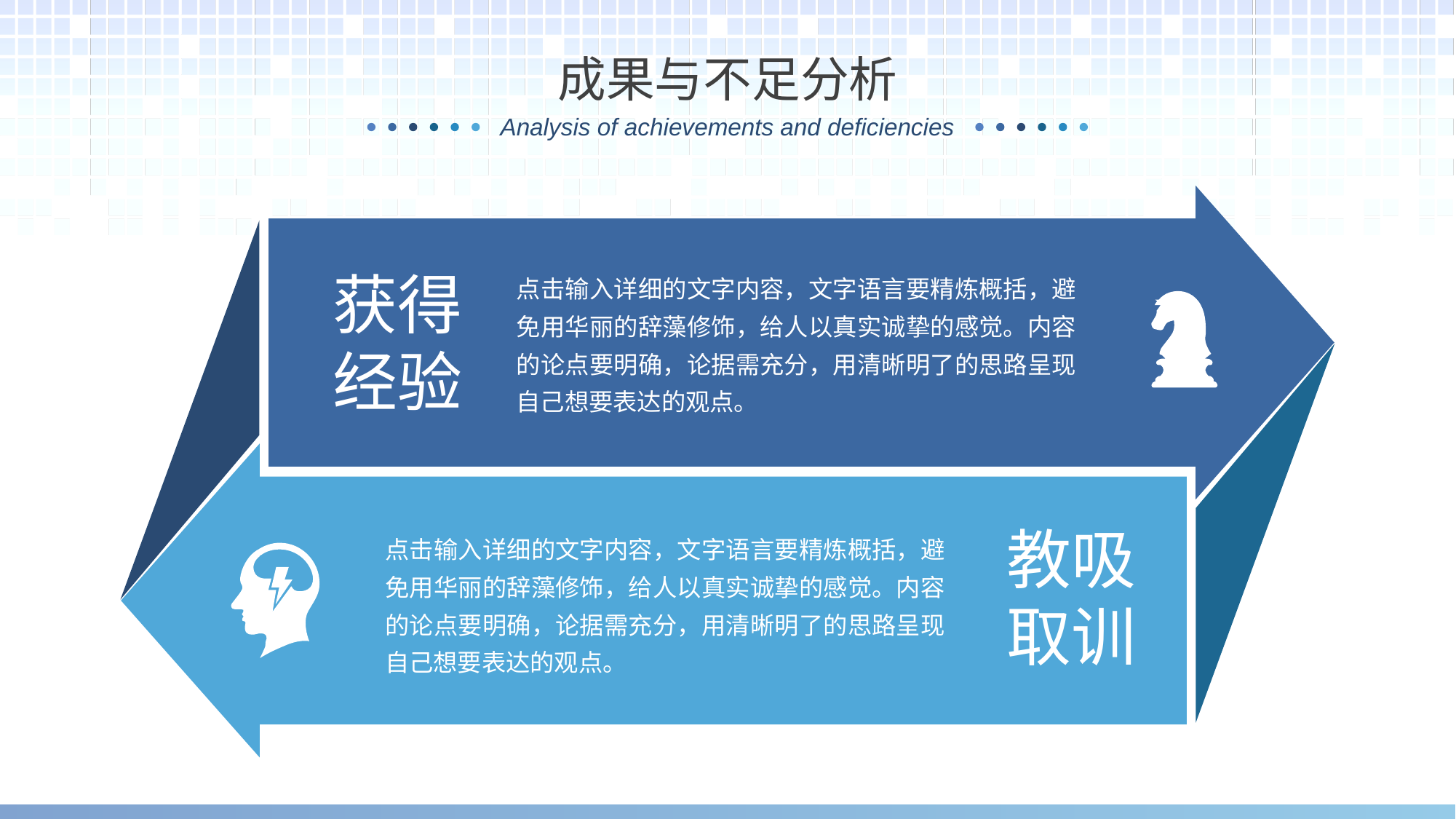

成果与不足分析

获得经验
点击输入详细的文字内容，文字语言要精炼概括，避免用华丽的辞藻修饰，给人以真实诚挚的感觉。内容的论点要明确，论据需充分，用清晰明了的思路呈现自己想要表达的观点。

教吸取训
点击输入详细的文字内容，文字语言要精炼概括，避免用华丽的辞藻修饰，给人以真实诚挚的感觉。内容的论点要明确，论据需充分，用清晰明了的思路呈现自己想要表达的观点。